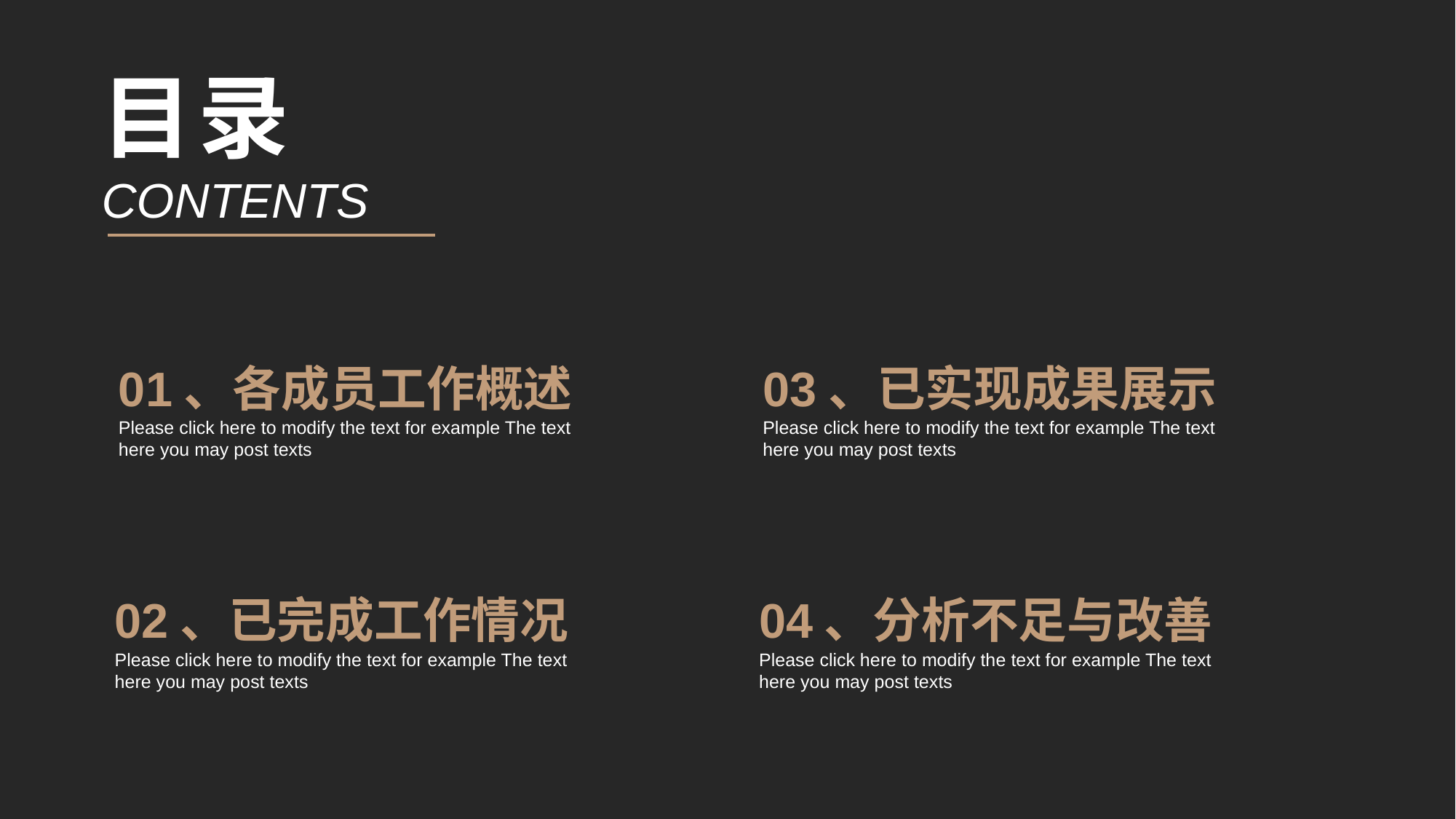

目录
CONTENTS
01、各成员工作概述
Please click here to modify the text for example The text here you may post texts
03、已实现成果展示
Please click here to modify the text for example The text here you may post texts
02、已完成工作情况
Please click here to modify the text for example The text here you may post texts
04、分析不足与改善
Please click here to modify the text for example The text here you may post texts